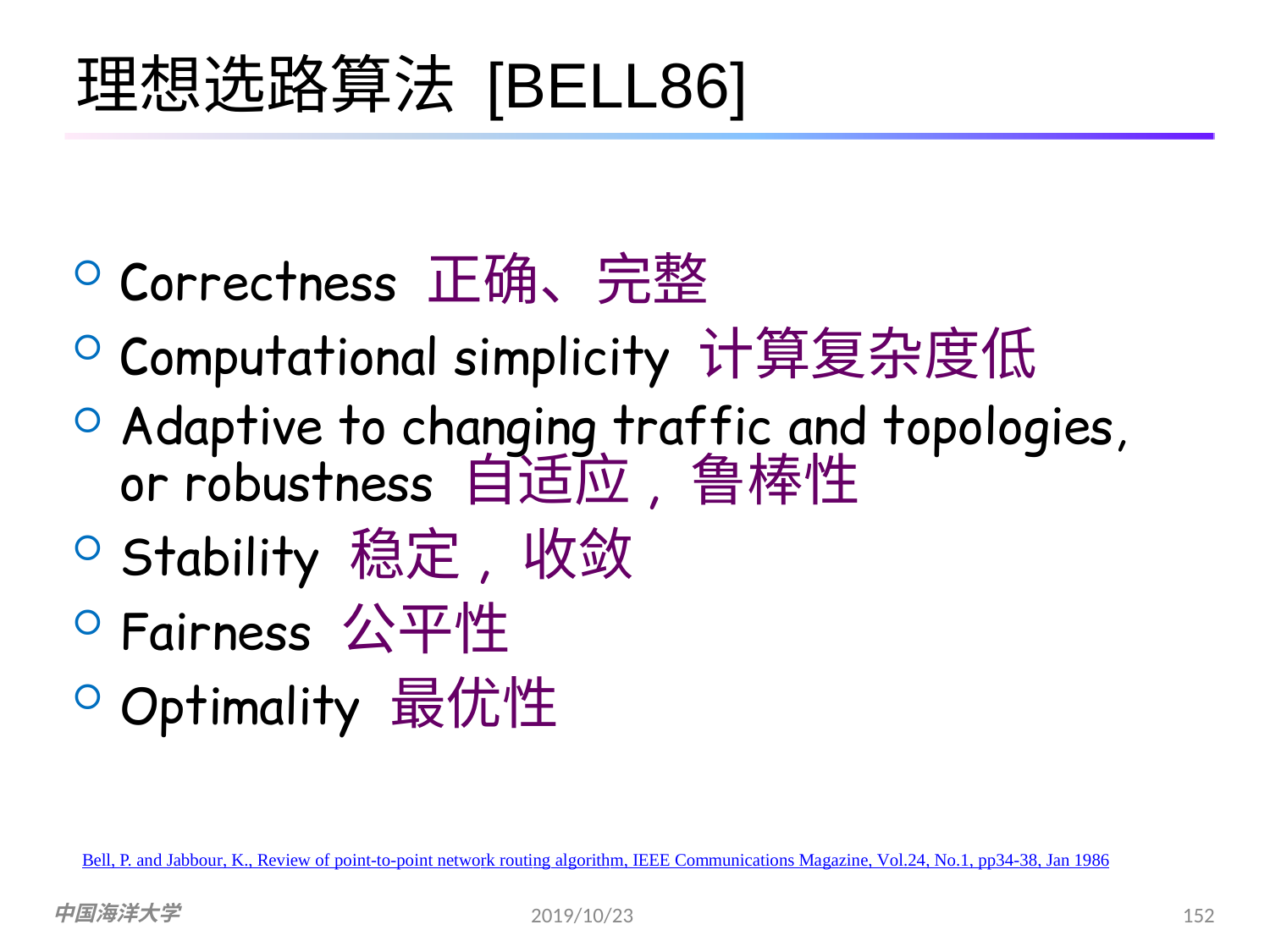

# 理想选路算法 [BELL86]
Correctness 正确、完整
Computational simplicity 计算复杂度低

Adaptive to changing traffic and topologies, or robustness 自适应, 鲁棒性
Stability 稳定, 收敛
Fairness 公平性
Optimality 最优性
Bell, P. and Jabbour, K., Review of point-to-point network routing algorithm, IEEE Communications Magazine, Vol.24, No.1, pp34-38, Jan 1986